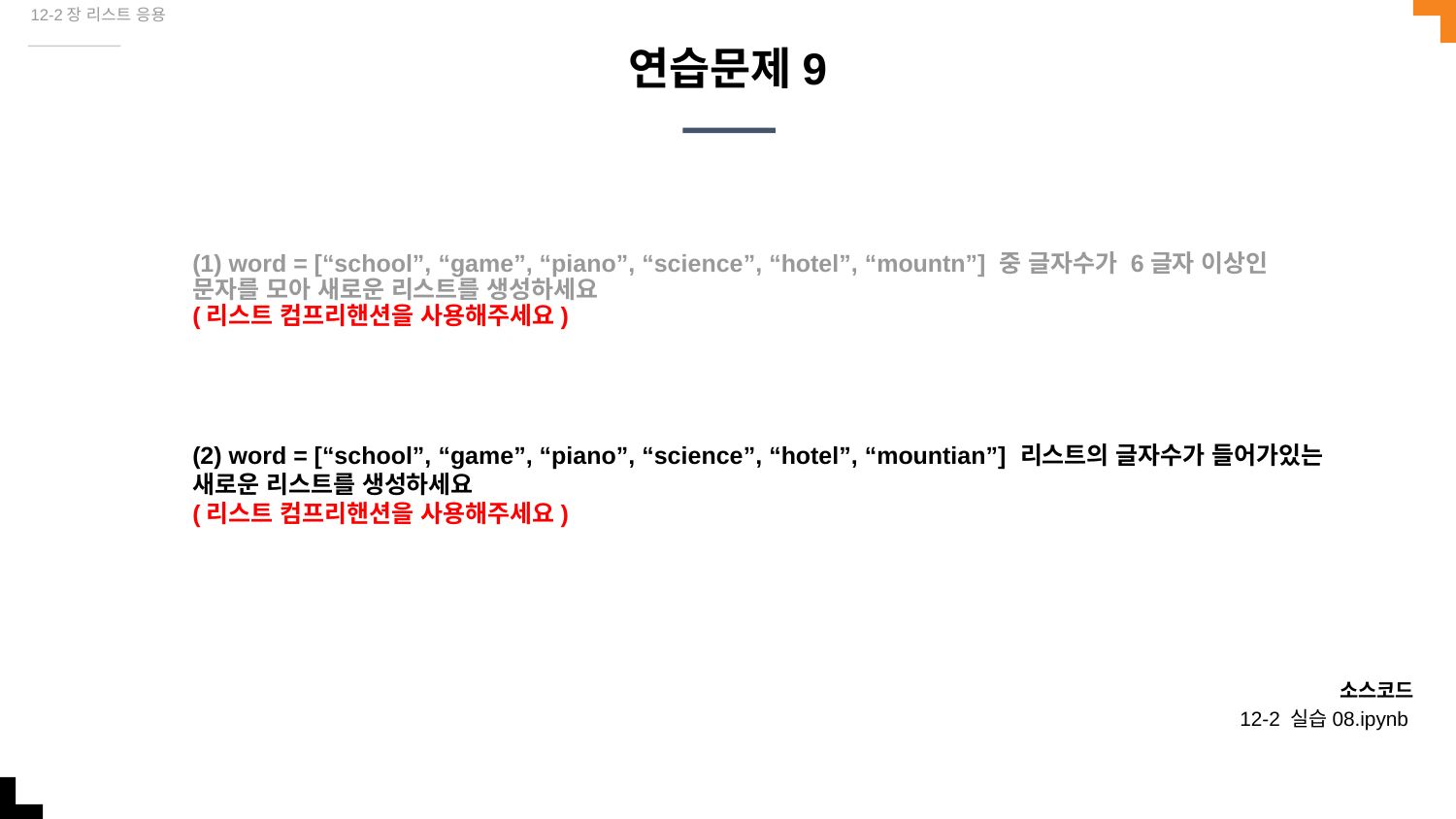

12-2장 리스트 응용
# 연습문제9
(1) word = [“school”, “game”, “piano”, “science”, “hotel”, “mountn”] 중 글자수가 6글자 이상인 문자를 모아 새로운 리스트를 생성하세요
(리스트 컴프리핸션을 사용해주세요)
(2) word = [“school”, “game”, “piano”, “science”, “hotel”, “mountian”] 리스트의 글자수가 들어가있는 새로운 리스트를 생성하세요
(리스트 컴프리핸션을 사용해주세요)
소스코드
12-2 실습08.ipynb